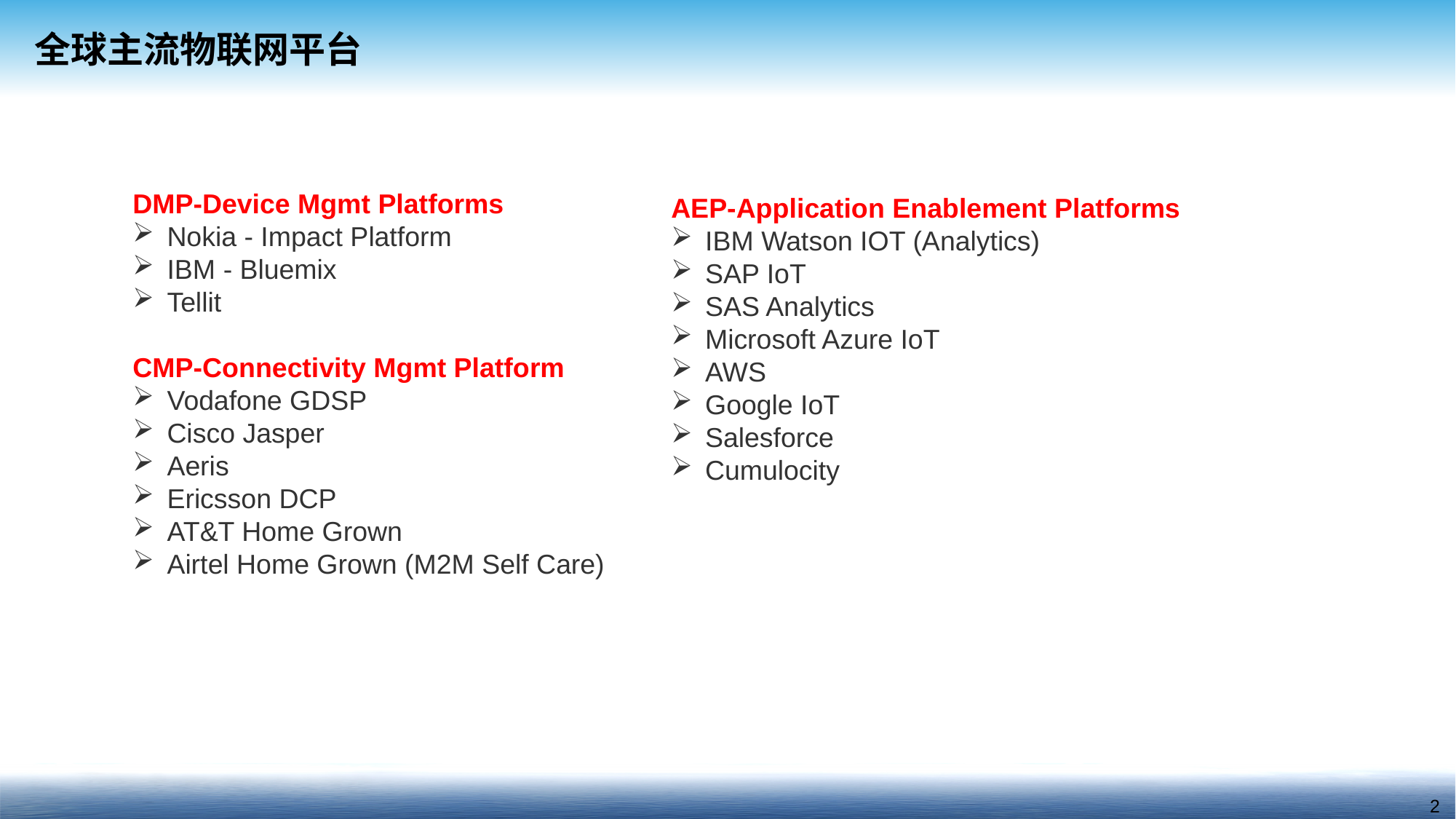

全球主流物联网平台
DMP-Device Mgmt Platforms
Nokia - Impact Platform
IBM - Bluemix
Tellit

CMP-Connectivity Mgmt Platform
Vodafone GDSP
Cisco Jasper
Aeris
Ericsson DCP
AT&T Home Grown
Airtel Home Grown (M2M Self Care)
AEP-Application Enablement Platforms
IBM Watson IOT (Analytics)
SAP IoT
SAS Analytics
Microsoft Azure IoT
AWS
Google IoT
Salesforce
Cumulocity